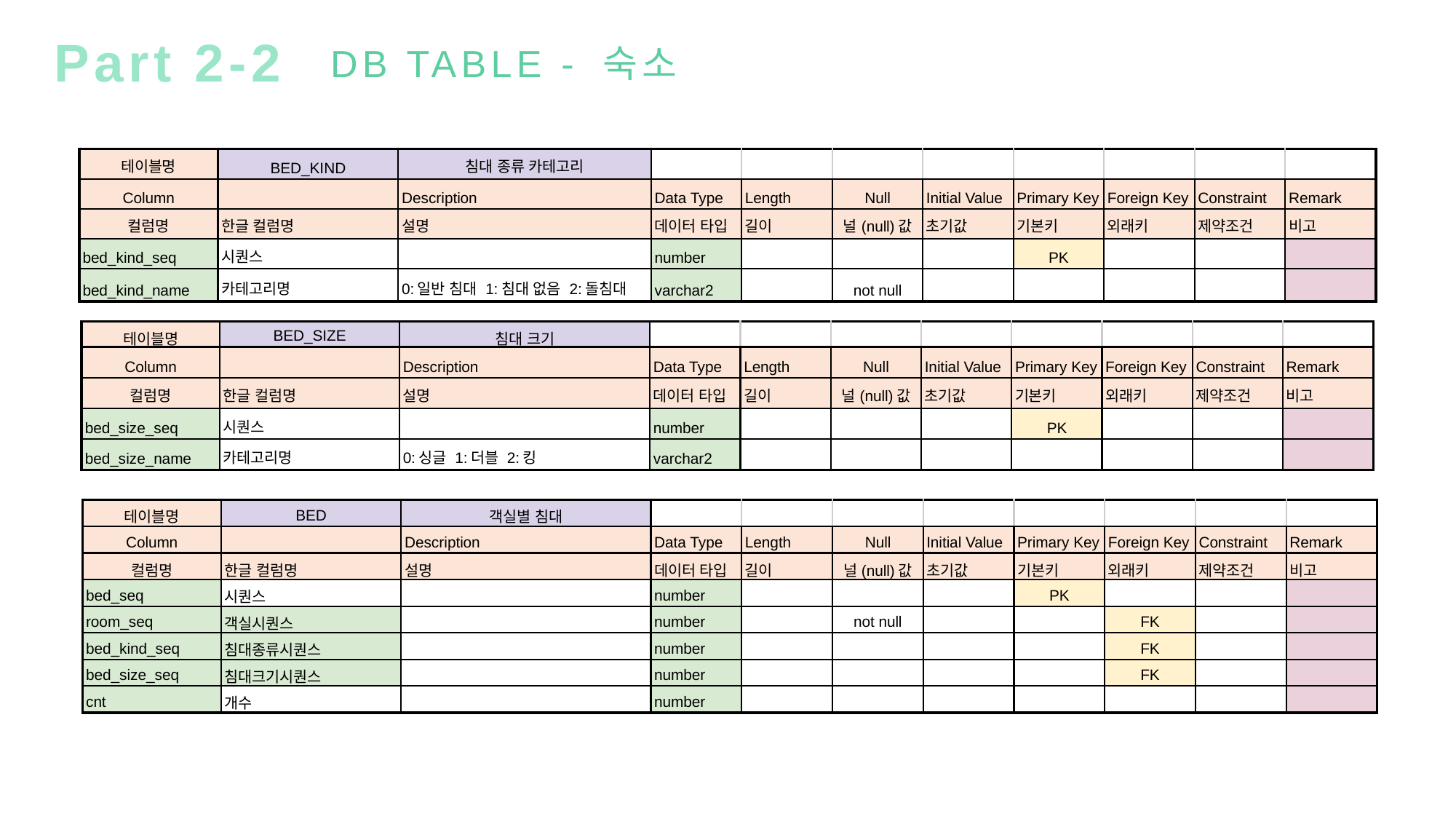

Part 2-2
DB TABLE - 숙소
| 테이블명 | BED\_KIND | 침대 종류 카테고리 |  |  |  |  |  |  |  |  |
| --- | --- | --- | --- | --- | --- | --- | --- | --- | --- | --- |
| Column |  | Description | Data Type | Length | Null | Initial Value | Primary Key | Foreign Key | Constraint | Remark |
| 컬럼명 | 한글 컬럼명 | 설명 | 데이터 타입 | 길이 | 널(null)값 | 초기값 | 기본키 | 외래키 | 제약조건 | 비고 |
| bed\_kind\_seq | 시퀀스 |  | number |  |  |  | PK |  |  |  |
| bed\_kind\_name | 카테고리명 | 0:일반 침대 1:침대 없음 2:돌침대 | varchar2 |  | not null |  |  |  |  |  |
| 테이블명 | BED\_SIZE | 침대 크기 |  |  |  |  |  |  |  |  |
| --- | --- | --- | --- | --- | --- | --- | --- | --- | --- | --- |
| Column |  | Description | Data Type | Length | Null | Initial Value | Primary Key | Foreign Key | Constraint | Remark |
| 컬럼명 | 한글 컬럼명 | 설명 | 데이터 타입 | 길이 | 널(null)값 | 초기값 | 기본키 | 외래키 | 제약조건 | 비고 |
| bed\_size\_seq | 시퀀스 |  | number |  |  |  | PK |  |  |  |
| bed\_size\_name | 카테고리명 | 0:싱글 1:더블 2:킹 | varchar2 |  |  |  |  |  |  |  |
| 테이블명 | BED | 객실별 침대 |  |  |  |  |  |  |  |  |
| --- | --- | --- | --- | --- | --- | --- | --- | --- | --- | --- |
| Column |  | Description | Data Type | Length | Null | Initial Value | Primary Key | Foreign Key | Constraint | Remark |
| 컬럼명 | 한글 컬럼명 | 설명 | 데이터 타입 | 길이 | 널(null)값 | 초기값 | 기본키 | 외래키 | 제약조건 | 비고 |
| bed\_seq | 시퀀스 |  | number |  |  |  | PK |  |  |  |
| room\_seq | 객실시퀀스 |  | number |  | not null |  |  | FK |  |  |
| bed\_kind\_seq | 침대종류시퀀스 |  | number |  |  |  |  | FK |  |  |
| bed\_size\_seq | 침대크기시퀀스 |  | number |  |  |  |  | FK |  |  |
| cnt | 개수 |  | number |  |  |  |  |  |  |  |